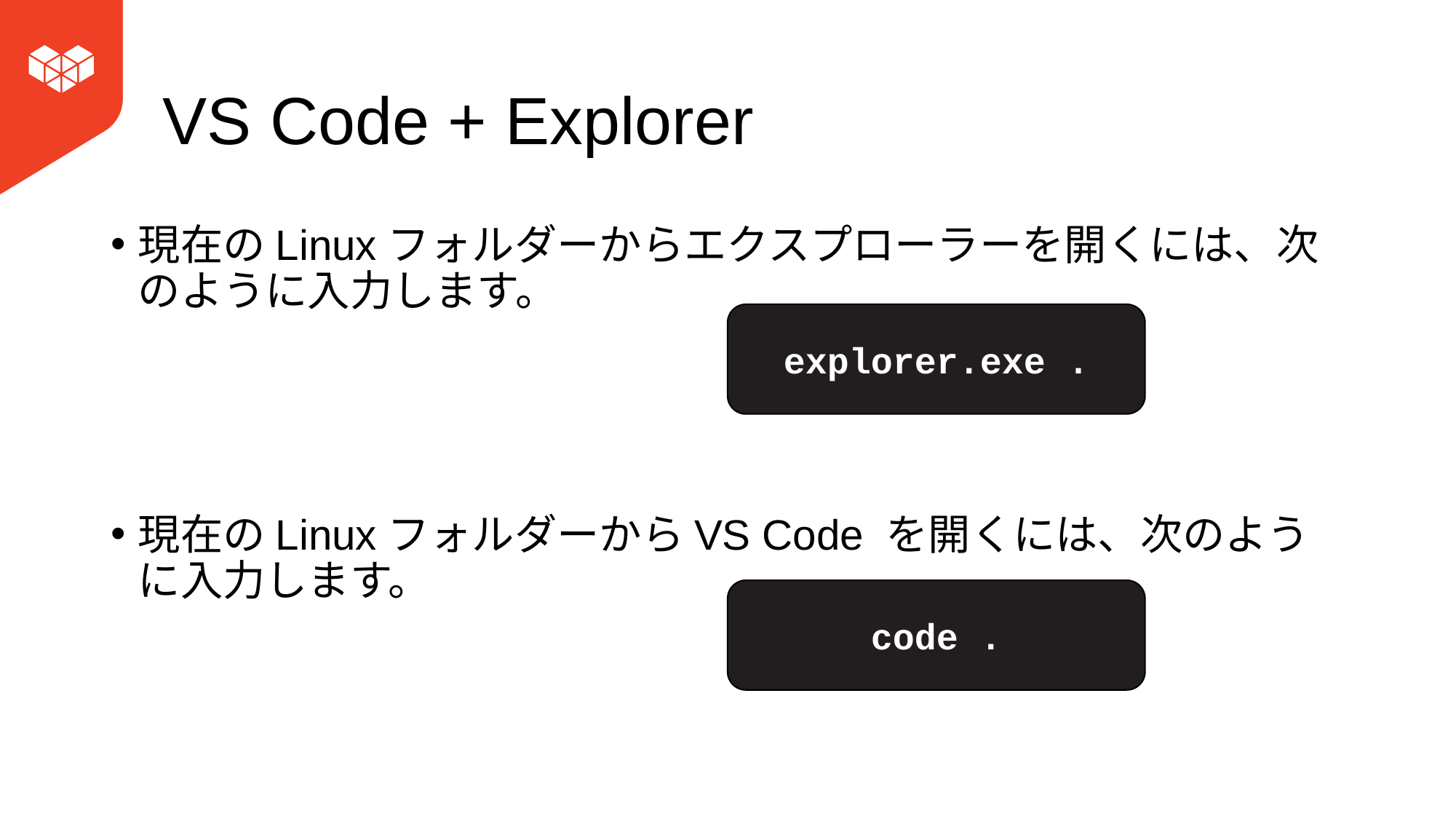

# VS Code + Explorer
現在のLinuxフォルダーからエクスプローラーを開くには、次のように入力します。

現在のLinuxフォルダーからVS Code を開くには、次のように入力します。
explorer.exe .
code .